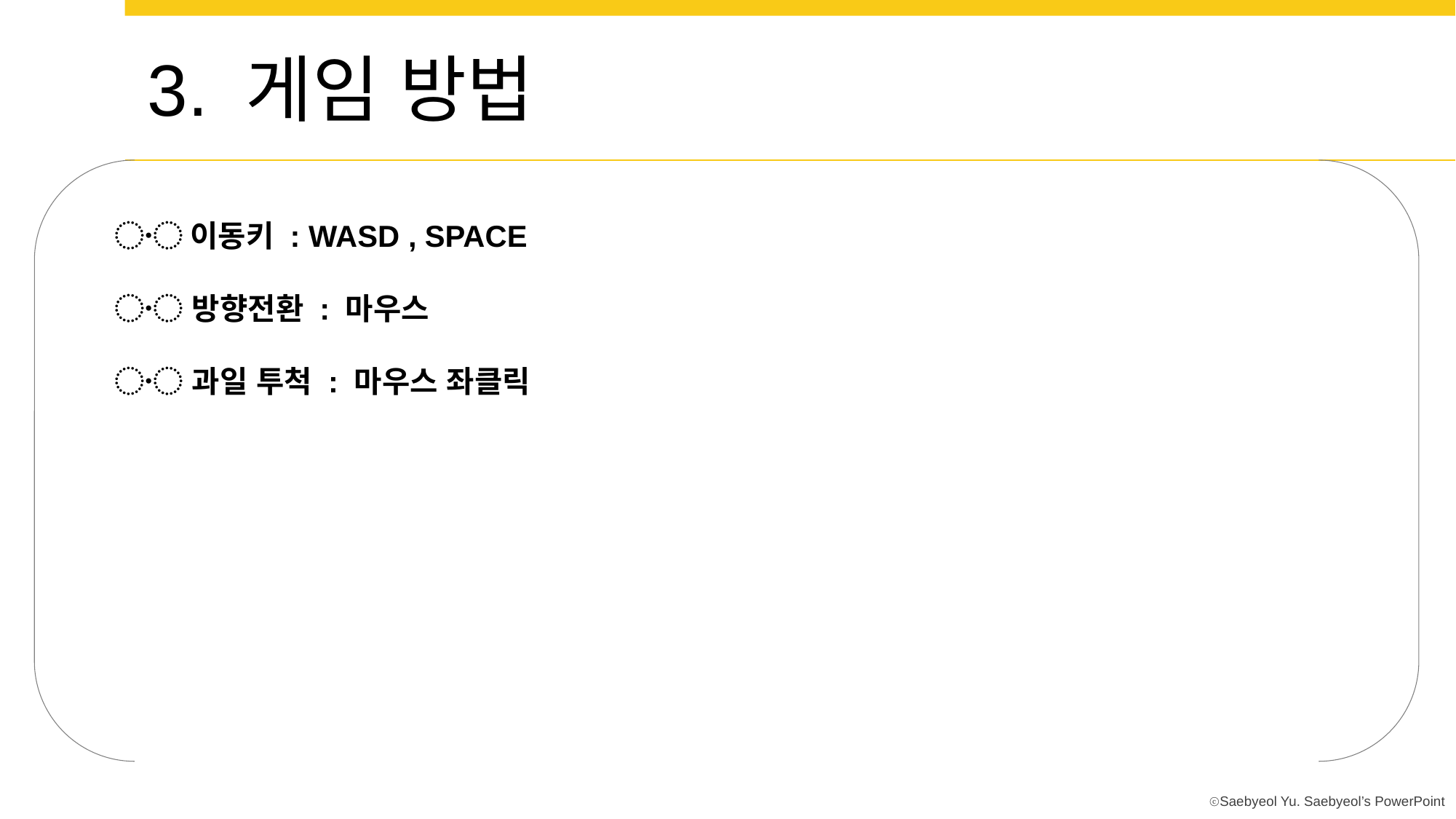

3. 게임 방법

〮 이동키 : WASD , SPACE

〮 방향전환 : 마우스

〮 과일 투척 : 마우스 좌클릭